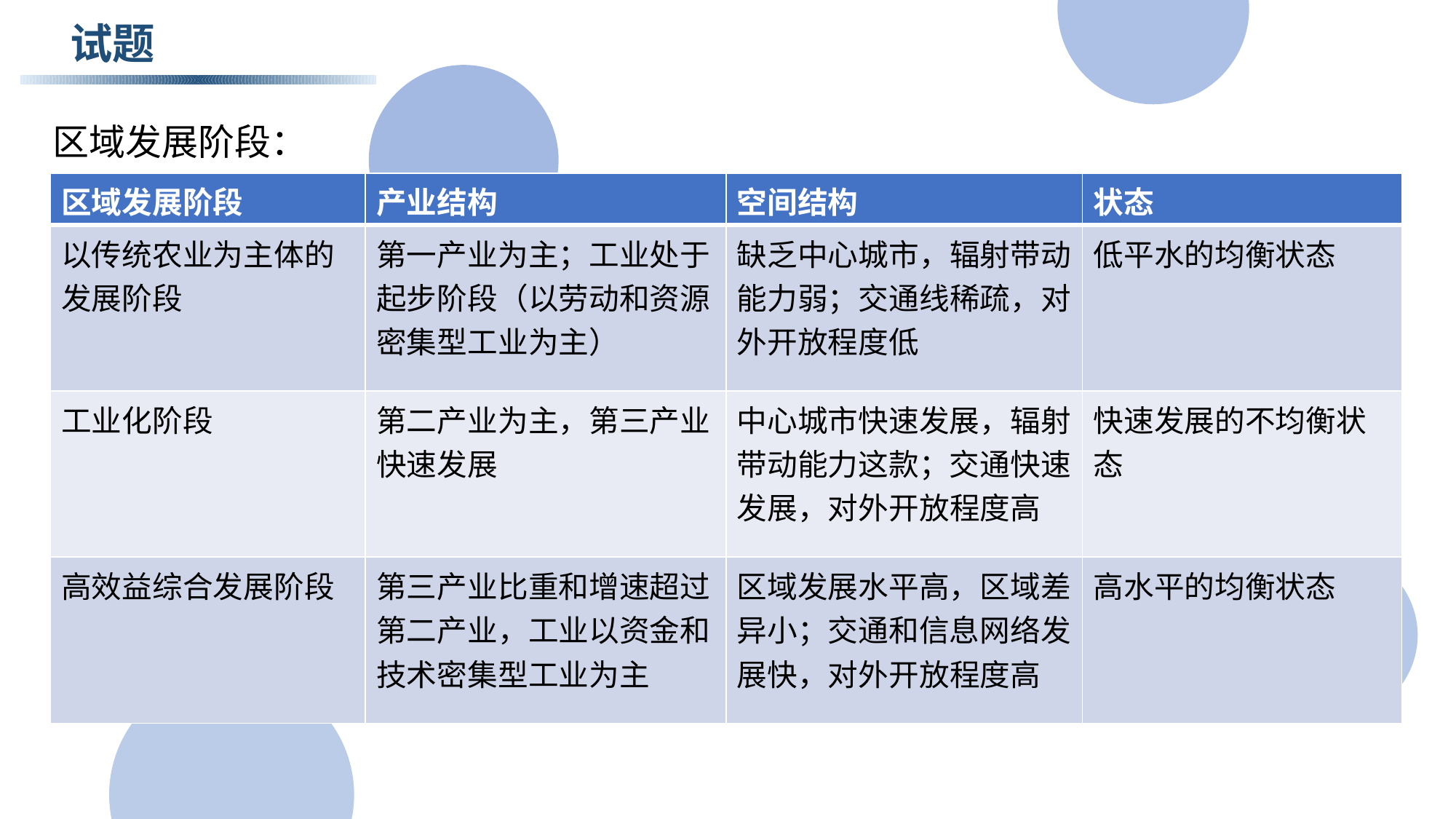

试题

区域发展阶段：
| 区域发展阶段 | 产业结构 | 空间结构 | 状态 |
| --- | --- | --- | --- |
| 以传统农业为主体的发展阶段 | 第一产业为主；工业处于起步阶段（以劳动和资源密集型工业为主） | 缺乏中心城市，辐射带动能力弱；交通线稀疏，对外开放程度低 | 低平水的均衡状态 |
| 工业化阶段 | 第二产业为主，第三产业快速发展 | 中心城市快速发展，辐射带动能力这款；交通快速发展，对外开放程度高 | 快速发展的不均衡状态 |
| 高效益综合发展阶段 | 第三产业比重和增速超过第二产业，工业以资金和技术密集型工业为主 | 区域发展水平高，区域差异小；交通和信息网络发展快，对外开放程度高 | 高水平的均衡状态 |